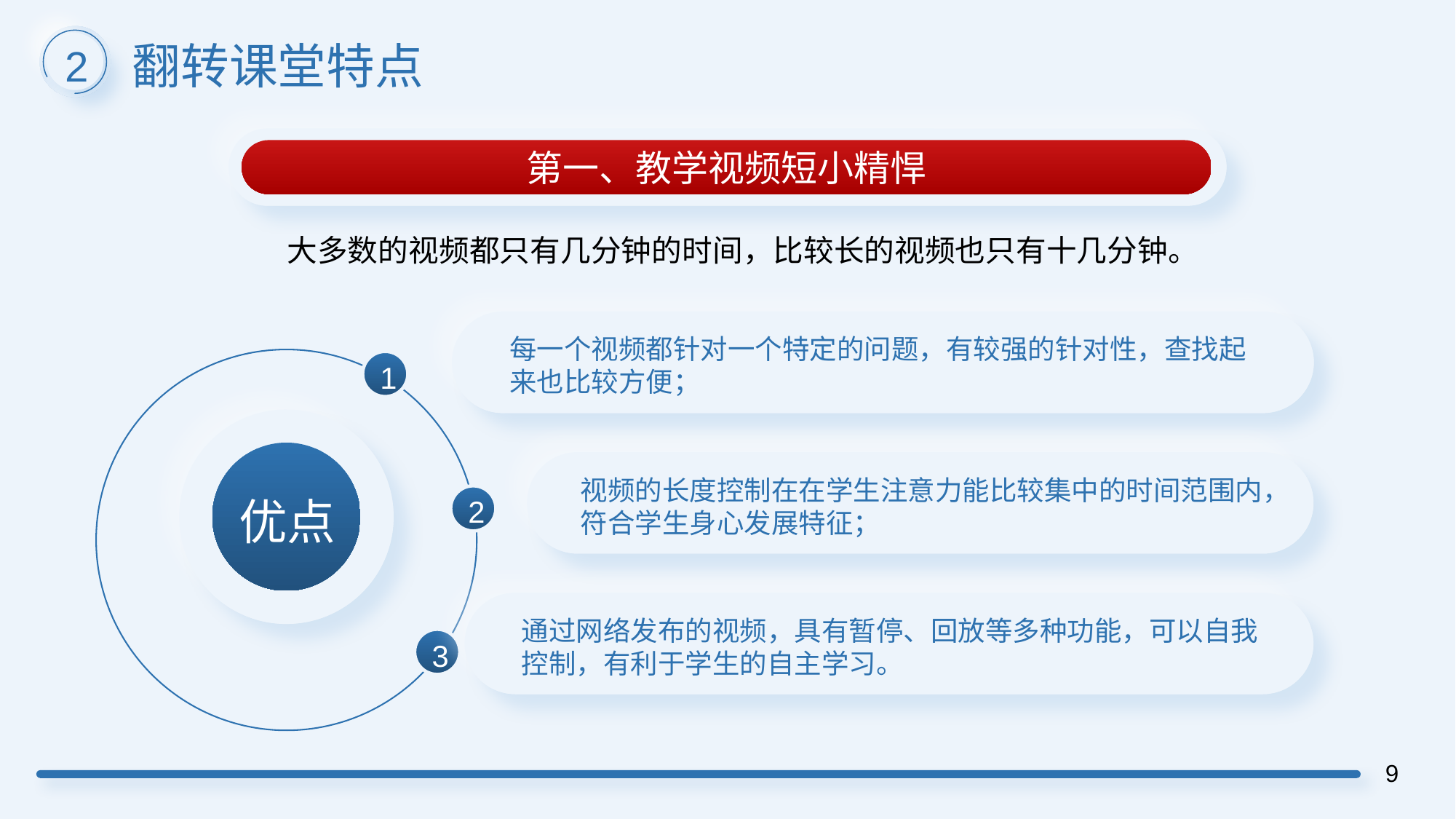

翻转课堂特点
2

第一、教学视频短小精悍
大多数的视频都只有几分钟的时间，比较长的视频也只有十几分钟。

每一个视频都针对一个特定的问题，有较强的针对性，查找起来也比较方便；

1

优点

视频的长度控制在在学生注意力能比较集中的时间范围内，符合学生身心发展特征；

2

通过网络发布的视频，具有暂停、回放等多种功能，可以自我控制，有利于学生的自主学习。

3